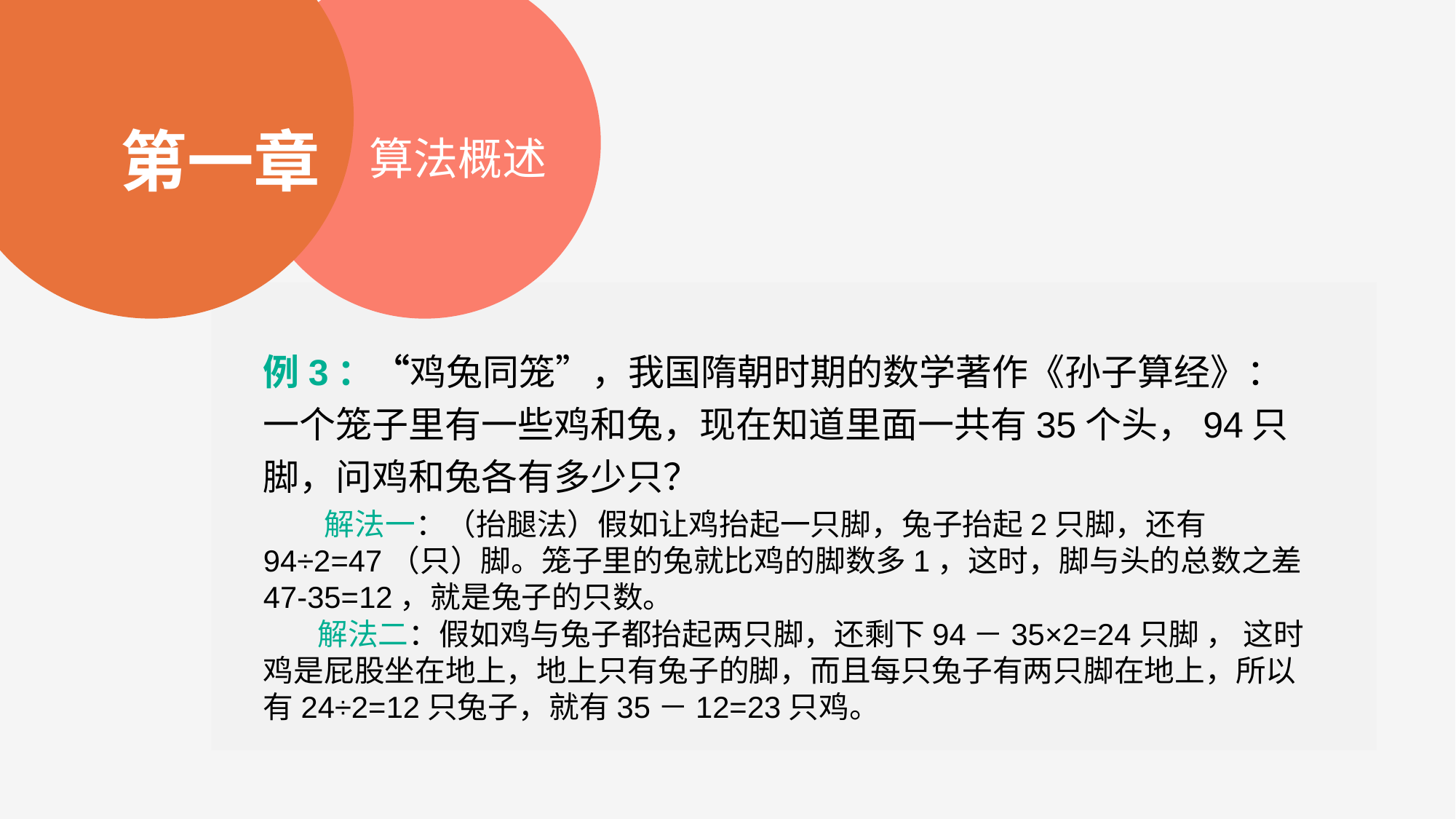

第一章
算法概述

例3：“鸡兔同笼”，我国隋朝时期的数学著作《孙子算经》：一个笼子里有一些鸡和兔，现在知道里面一共有35个头，94只脚，问鸡和兔各有多少只？
        解法一：（抬腿法）假如让鸡抬起一只脚，兔子抬起2只脚，还有94÷2=47（只）脚。笼子里的兔就比鸡的脚数多1，这时，脚与头的总数之差47-35=12，就是兔子的只数。
       解法二：假如鸡与兔子都抬起两只脚，还剩下94－35×2=24只脚 ， 这时鸡是屁股坐在地上，地上只有兔子的脚，而且每只兔子有两只脚在地上，所以有24÷2=12只兔子，就有35－12=23只鸡。